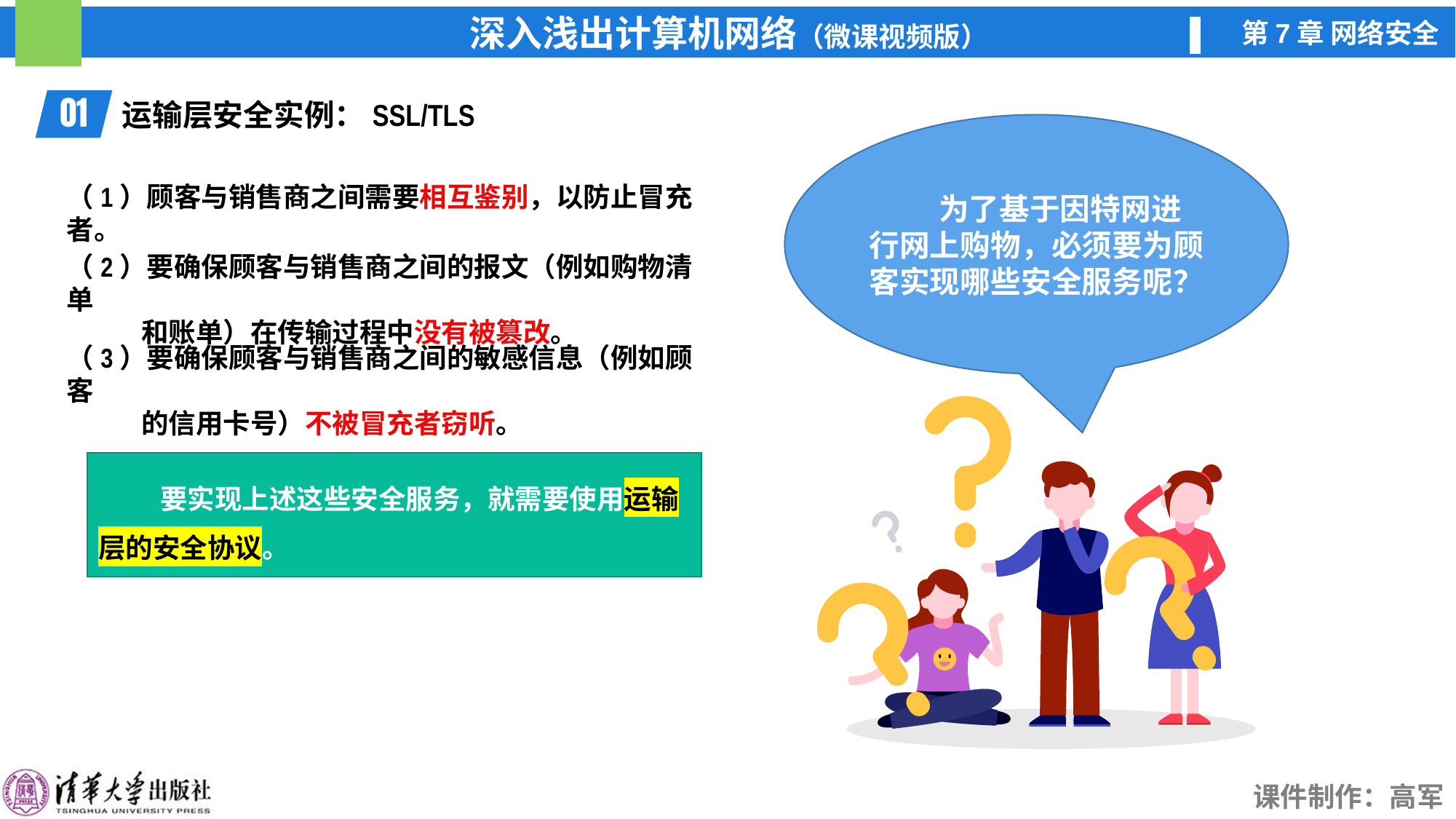

01
运输层安全实例：SSL/TLS
         为了基于因特网进行网上购物，必须要为顾客实现哪些安全服务呢？
（1）顾客与销售商之间需要相互鉴别，以防止冒充者。
（2）要确保顾客与销售商之间的报文（例如购物清单
           和账单）在传输过程中没有被篡改。
（3）要确保顾客与销售商之间的敏感信息（例如顾客
           的信用卡号）不被冒充者窃听。

         要实现上述这些安全服务，就需要使用运输层的安全协议。